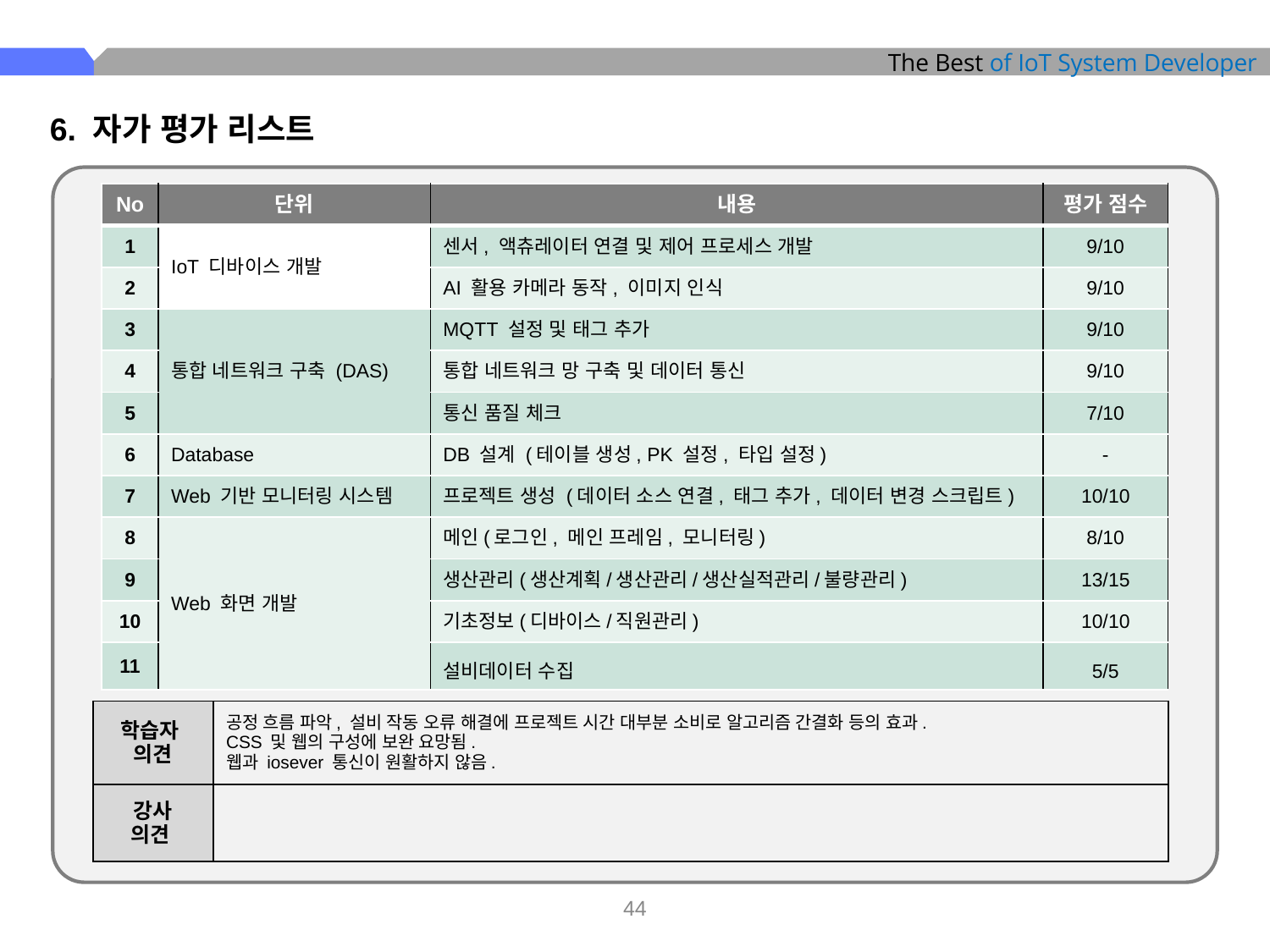

6. 자가 평가 리스트

| No | 단위 | 내용 | 평가 점수 |
| --- | --- | --- | --- |
| 1 | IoT 디바이스 개발 | 센서, 액츄레이터 연결 및 제어 프로세스 개발 | 9/10 |
| 2 |  | AI 활용 카메라 동작, 이미지 인식 | 9/10 |
| 3 | 통합 네트워크 구축 (DAS) | MQTT 설정 및 태그 추가 | 9/10 |
| 4 |  | 통합 네트워크 망 구축 및 데이터 통신 | 9/10 |
| 5 |  | 통신 품질 체크 | 7/10 |
| 6 | Database | DB 설계 (테이블 생성, PK 설정, 타입 설정) | - |
| 7 | Web 기반 모니터링 시스템 | 프로젝트 생성 (데이터 소스 연결, 태그 추가, 데이터 변경 스크립트) | 10/10 |
| 8 | Web 화면 개발 | 메인(로그인, 메인 프레임, 모니터링) | 8/10 |
| 9 |  | 생산관리(생산계획/생산관리/생산실적관리/불량관리) | 13/15 |
| 10 |  | 기초정보(디바이스/직원관리) | 10/10 |
| 11 |  | 설비데이터 수집 | 5/5 |
| 학습자 의견 | 공정 흐름 파악, 설비 작동 오류 해결에 프로젝트 시간 대부분 소비로 알고리즘 간결화 등의 효과. CSS 및 웹의 구성에 보완 요망됨. 웹과 iosever 통신이 원활하지 않음. |
| --- | --- |
| 강사 의견 |  |
44